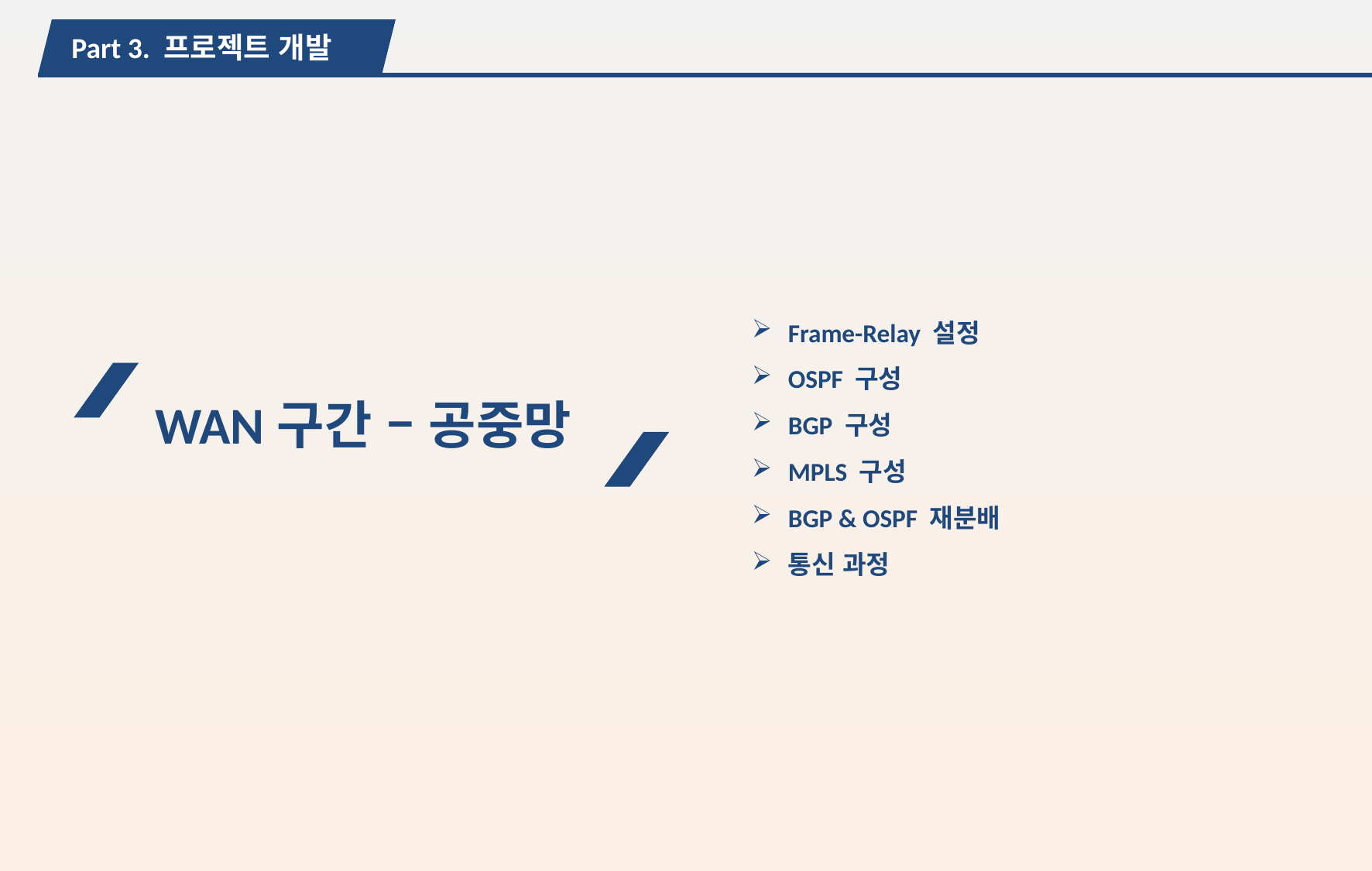

Part 3. 프로젝트 개발

Frame-Relay 설정
OSPF 구성
BGP 구성
MPLS 구성
BGP & OSPF 재분배
통신 과정

WAN구간 – 공중망